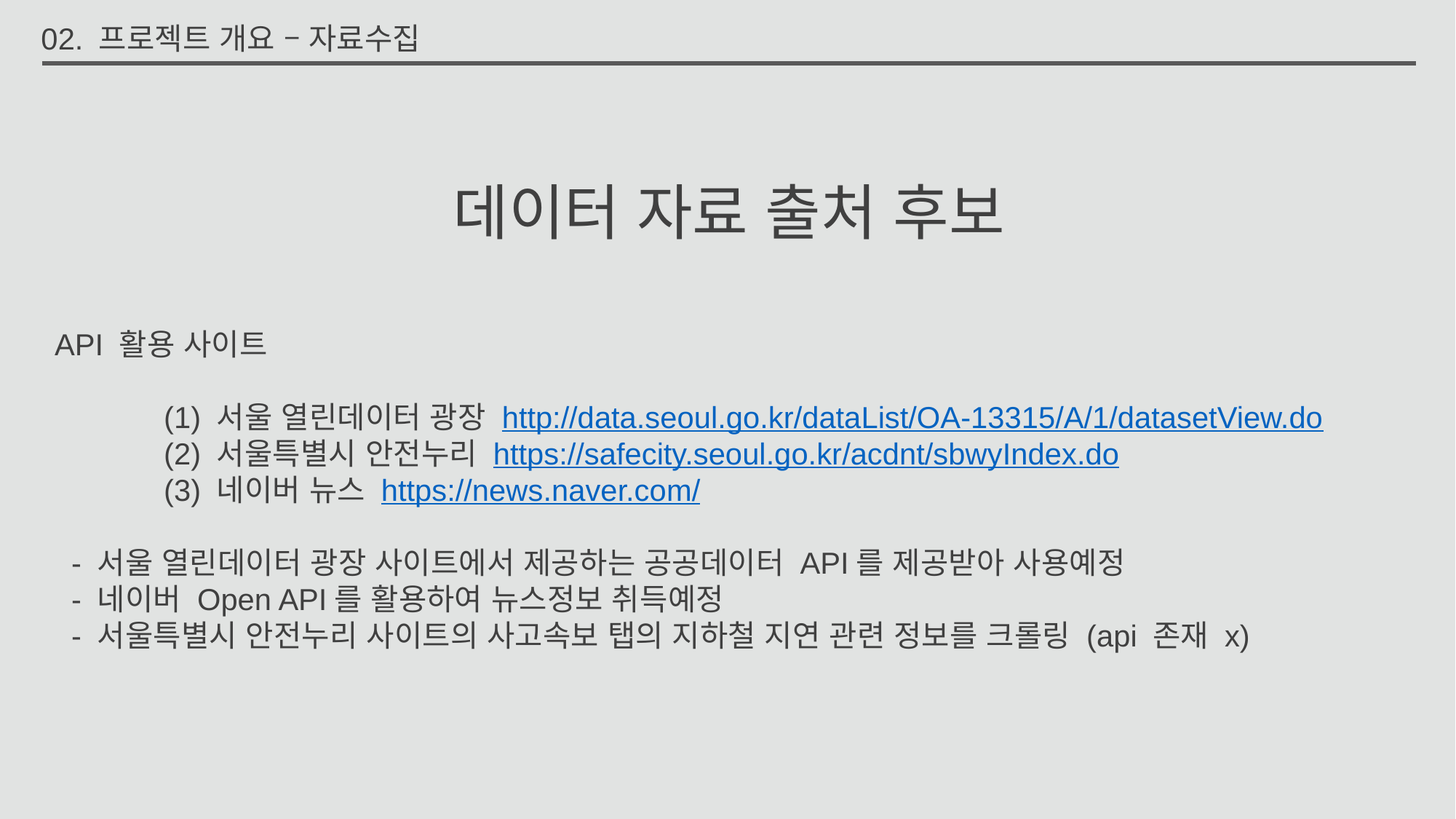

02. 프로젝트 개요 – 자료수집
데이터 자료 출처 후보
API 활용 사이트

	(1) 서울 열린데이터 광장 http://data.seoul.go.kr/dataList/OA-13315/A/1/datasetView.do
	(2) 서울특별시 안전누리 https://safecity.seoul.go.kr/acdnt/sbwyIndex.do
 	(3) 네이버 뉴스 https://news.naver.com/

  - 서울 열린데이터 광장 사이트에서 제공하는 공공데이터 API를 제공받아 사용예정
  - 네이버 Open API를 활용하여 뉴스정보 취득예정
  - 서울특별시 안전누리 사이트의 사고속보 탭의 지하철 지연 관련 정보를 크롤링 (api 존재 x)